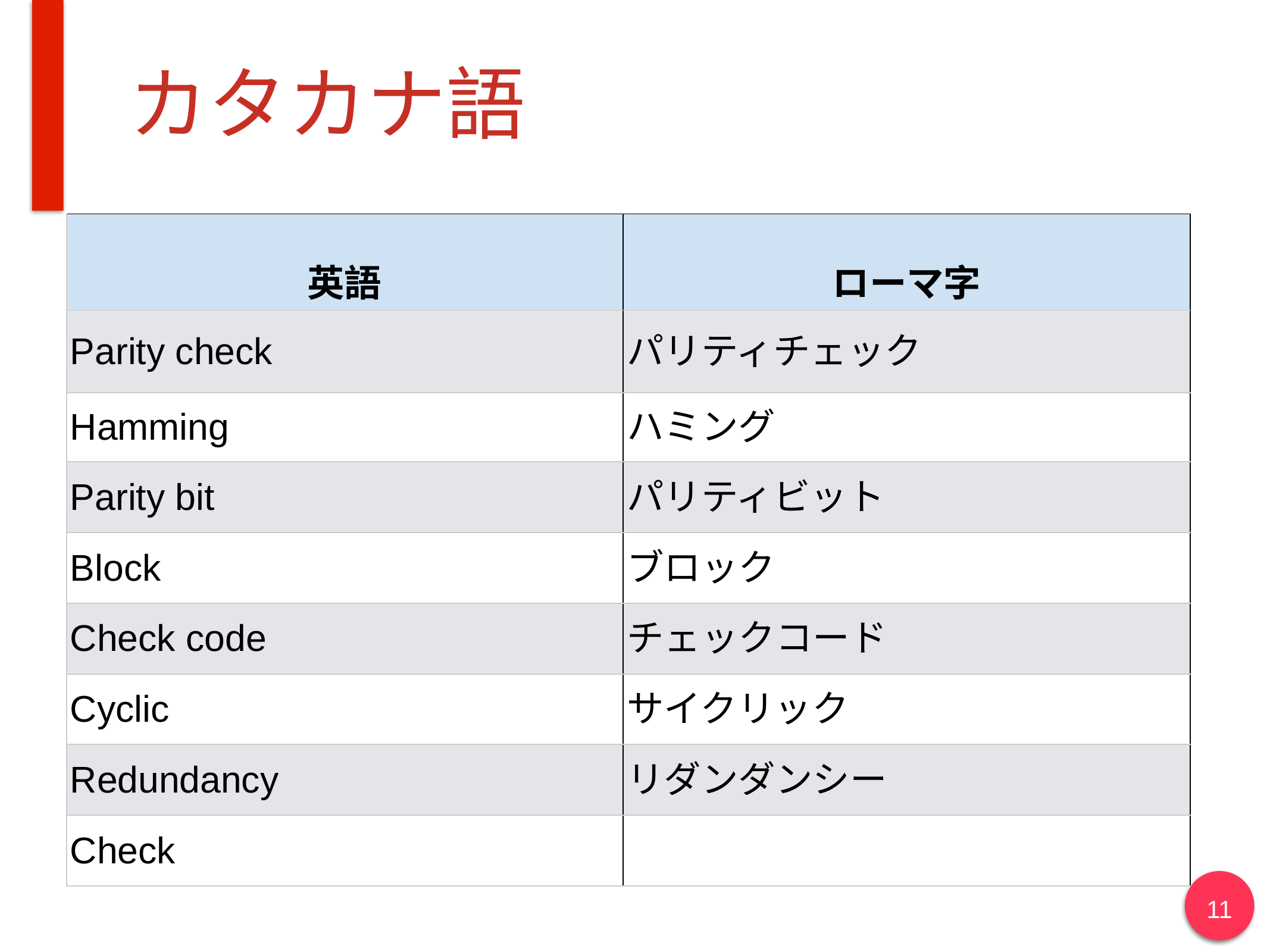

# カタカナ語
| 英語 | ローマ字 |
| --- | --- |
| Parity check | パリティチェック |
| Hamming | ハミング |
| Parity bit | パリティビット |
| Block | ブロック |
| Check code | チェックコード |
| Cyclic | サイクリック |
| Redundancy | リダンダンシー |
| Check |  |
11